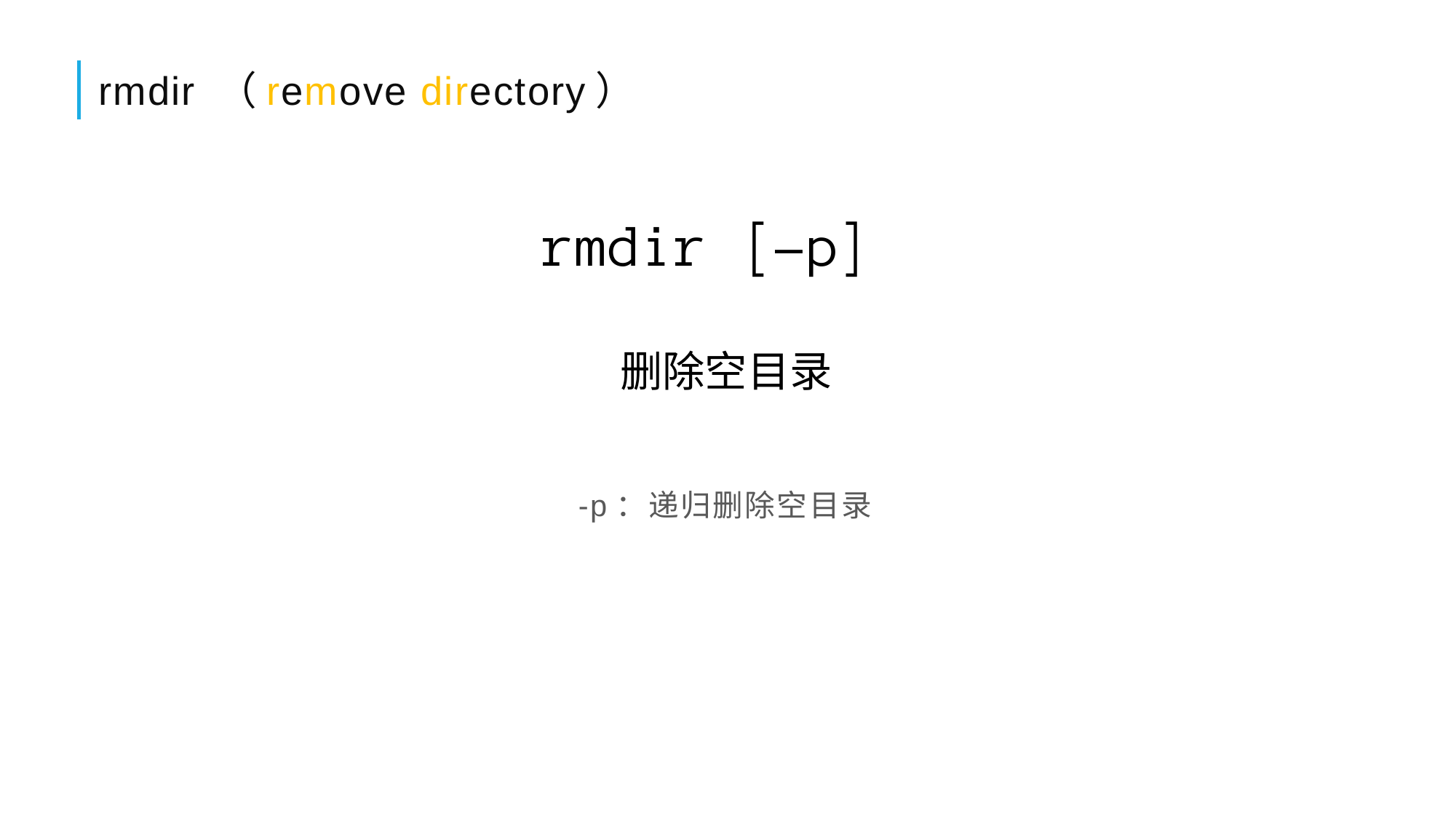

# rmdir （remove directory）
rmdir [-p]
删除空目录
-p：递归删除空目录